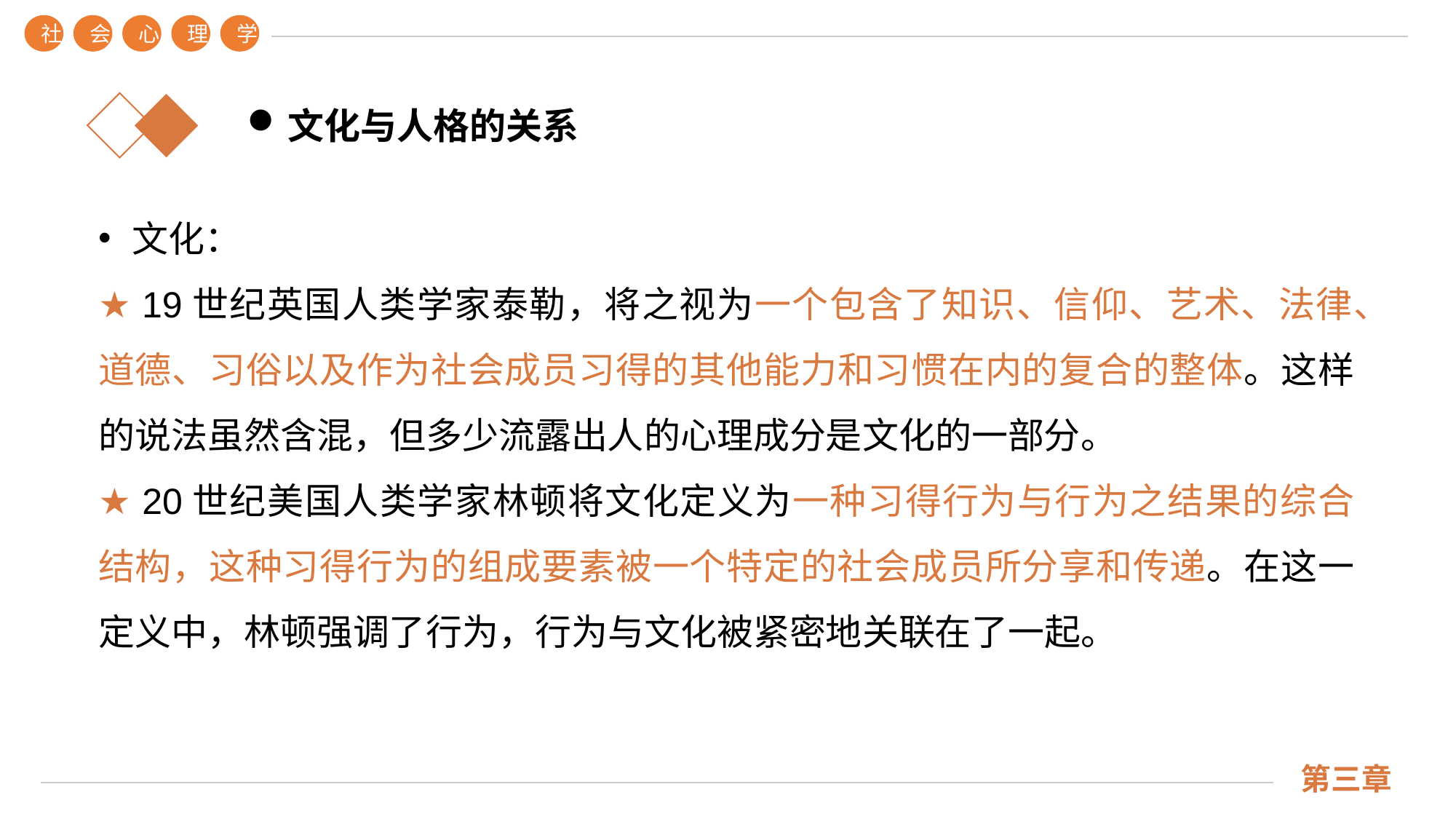

社
会
心
理
学

文化与人格的关系
文化：
★ 19世纪英国人类学家泰勒，将之视为一个包含了知识、信仰、艺术、法律、道德、习俗以及作为社会成员习得的其他能力和习惯在内的复合的整体。这样的说法虽然含混，但多少流露出人的心理成分是文化的一部分。
★ 20世纪美国人类学家林顿将文化定义为一种习得行为与行为之结果的综合结构，这种习得行为的组成要素被一个特定的社会成员所分享和传递。在这一定义中，林顿强调了行为，行为与文化被紧密地关联在了一起。
第三章